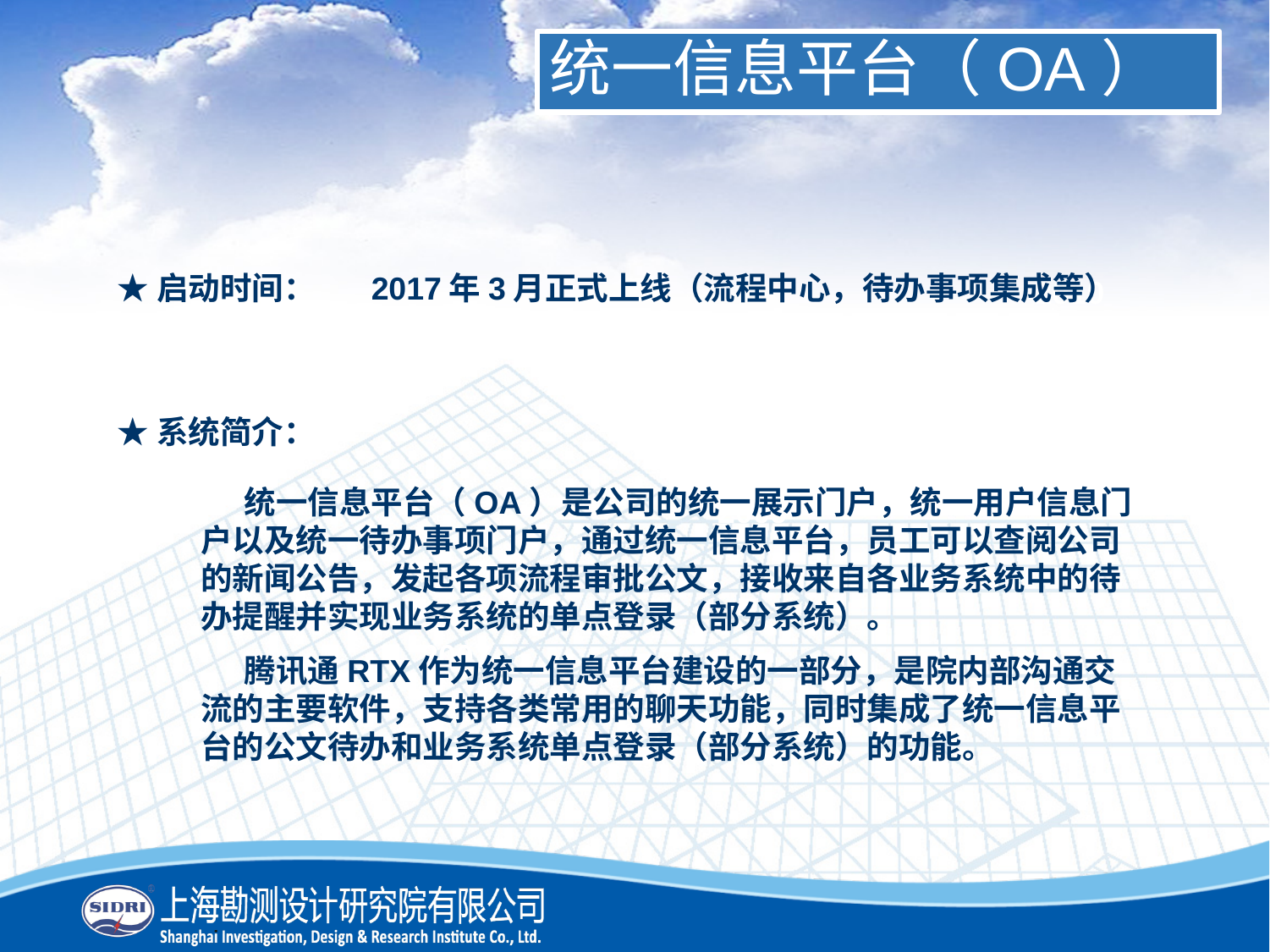

统一信息平台（OA）
★启动时间：	2017年3月正式上线（流程中心，待办事项集成等）
2010
★系统简介：
208
     统一信息平台（OA）是公司的统一展示门户，统一用户信息门户以及统一待办事项门户，通过统一信息平台，员工可以查阅公司的新闻公告，发起各项流程审批公文，接收来自各业务系统中的待办提醒并实现业务系统的单点登录（部分系统）。
     腾讯通RTX作为统一信息平台建设的一部分，是院内部沟通交流的主要软件，支持各类常用的聊天功能，同时集成了统一信息平台的公文待办和业务系统单点登录（部分系统）的功能。
2009
2007